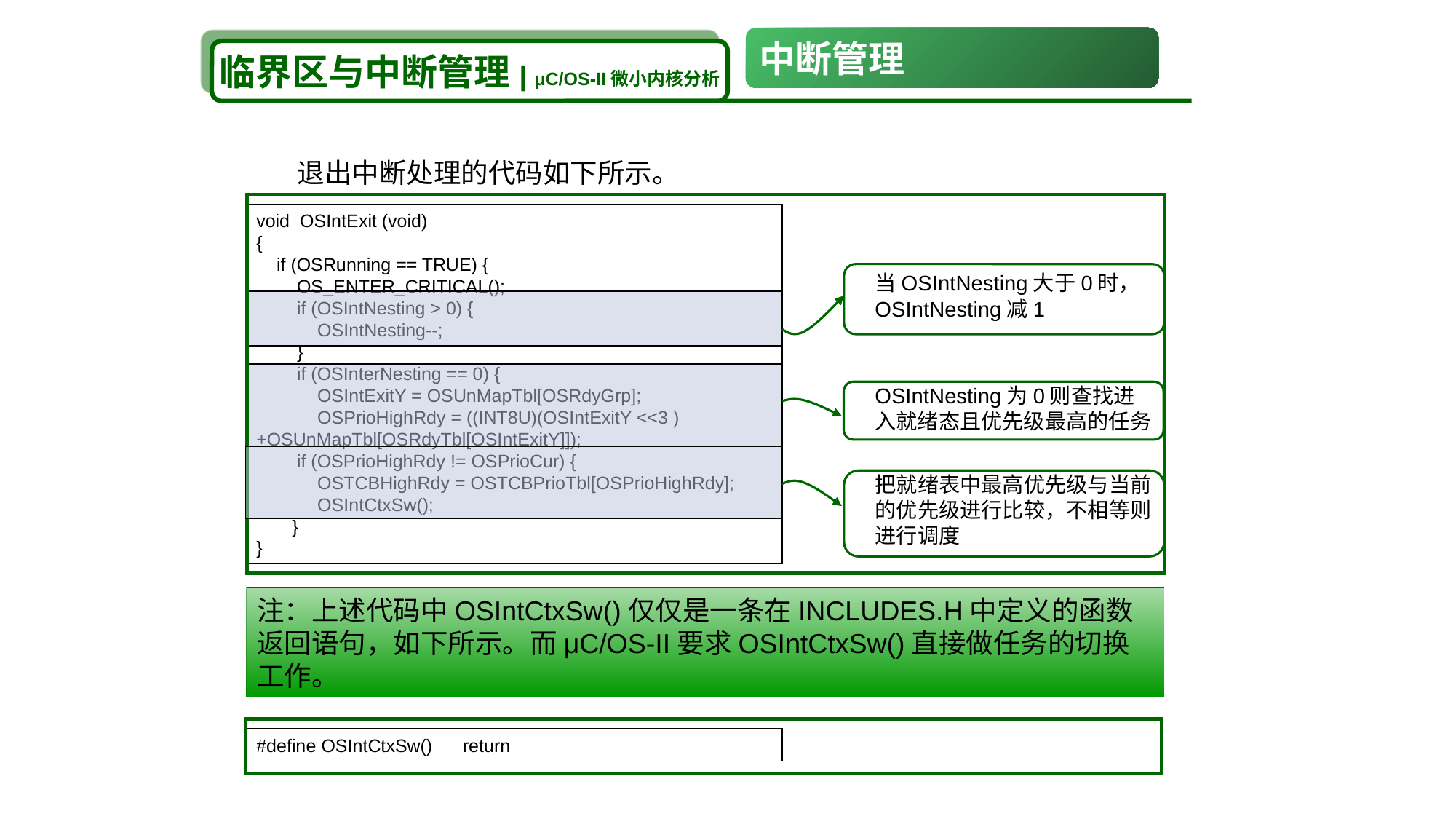

中断管理
临界区与中断管理| μC/OS-II微小内核分析
#

退出中断处理的代码如下所示。

void  OSIntExit (void)
{
    if (OSRunning == TRUE) {
        OS_ENTER_CRITICAL();
        if (OSIntNesting > 0) {
            OSIntNesting--;
        }
        if (OSInterNesting == 0) {
            OSIntExitY = OSUnMapTbl[OSRdyGrp];
            OSPrioHighRdy = ((INT8U)(OSIntExitY <<3 )
+OSUnMapTbl[OSRdyTbl[OSIntExitY]]);
        if (OSPrioHighRdy != OSPrioCur) {
            OSTCBHighRdy = OSTCBPrioTbl[OSPrioHighRdy];
            OSIntCtxSw();
       }
}

当OSIntNesting大于0时，OSIntNesting减1

OSIntNesting为0则查找进入就绪态且优先级最高的任务

把就绪表中最高优先级与当前的优先级进行比较，不相等则进行调度

注：上述代码中OSIntCtxSw()仅仅是一条在INCLUDES.H中定义的函数返回语句，如下所示。而μC/OS-II要求OSIntCtxSw()直接做任务的切换工作。

#define OSIntCtxSw()      return